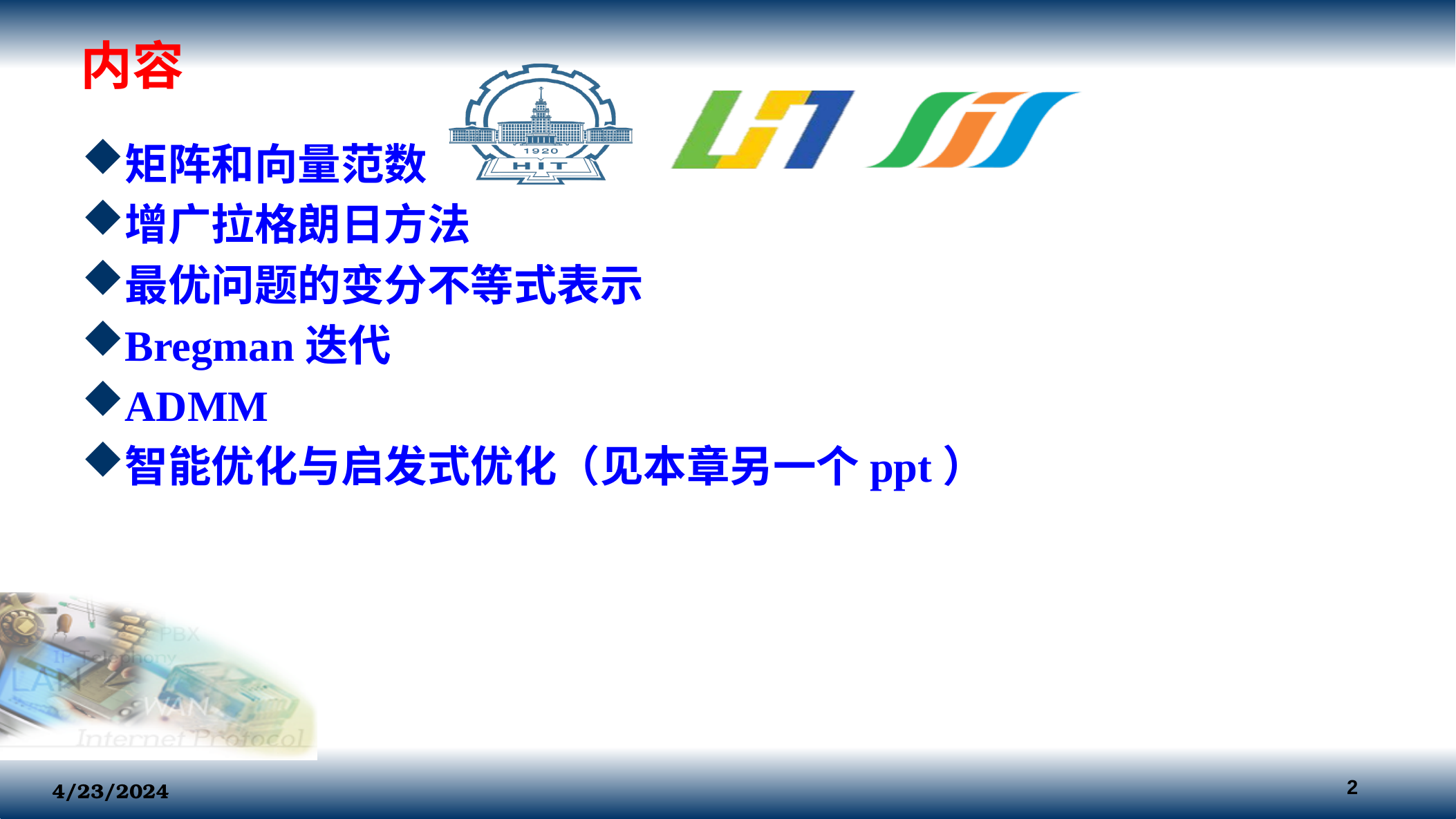

# 内容
矩阵和向量范数
增广拉格朗日方法
最优问题的变分不等式表示
Bregman迭代
ADMM
智能优化与启发式优化（见本章另一个ppt）